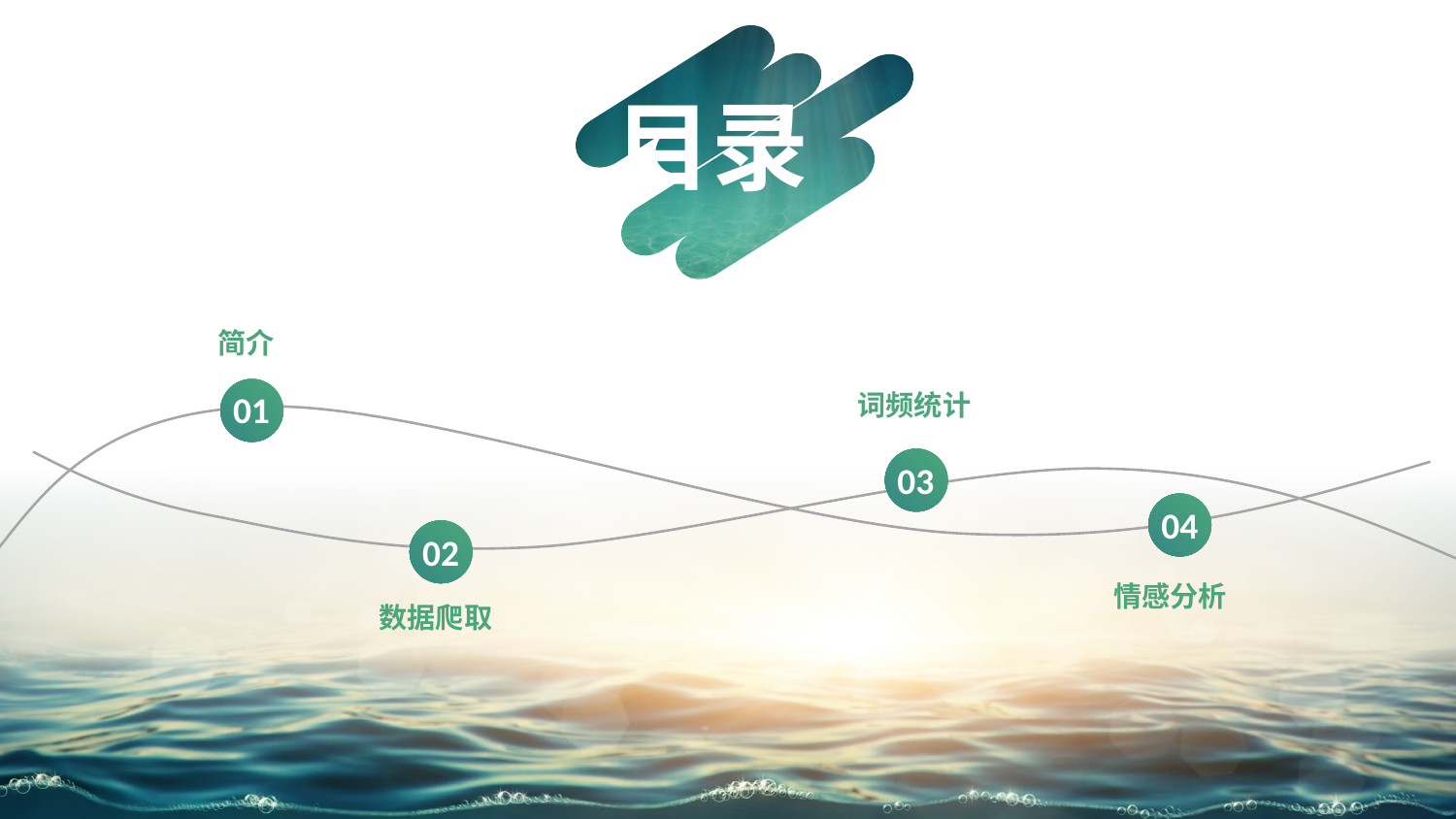

目录
简介

01
词频统计

03

04

02
情感分析
数据爬取